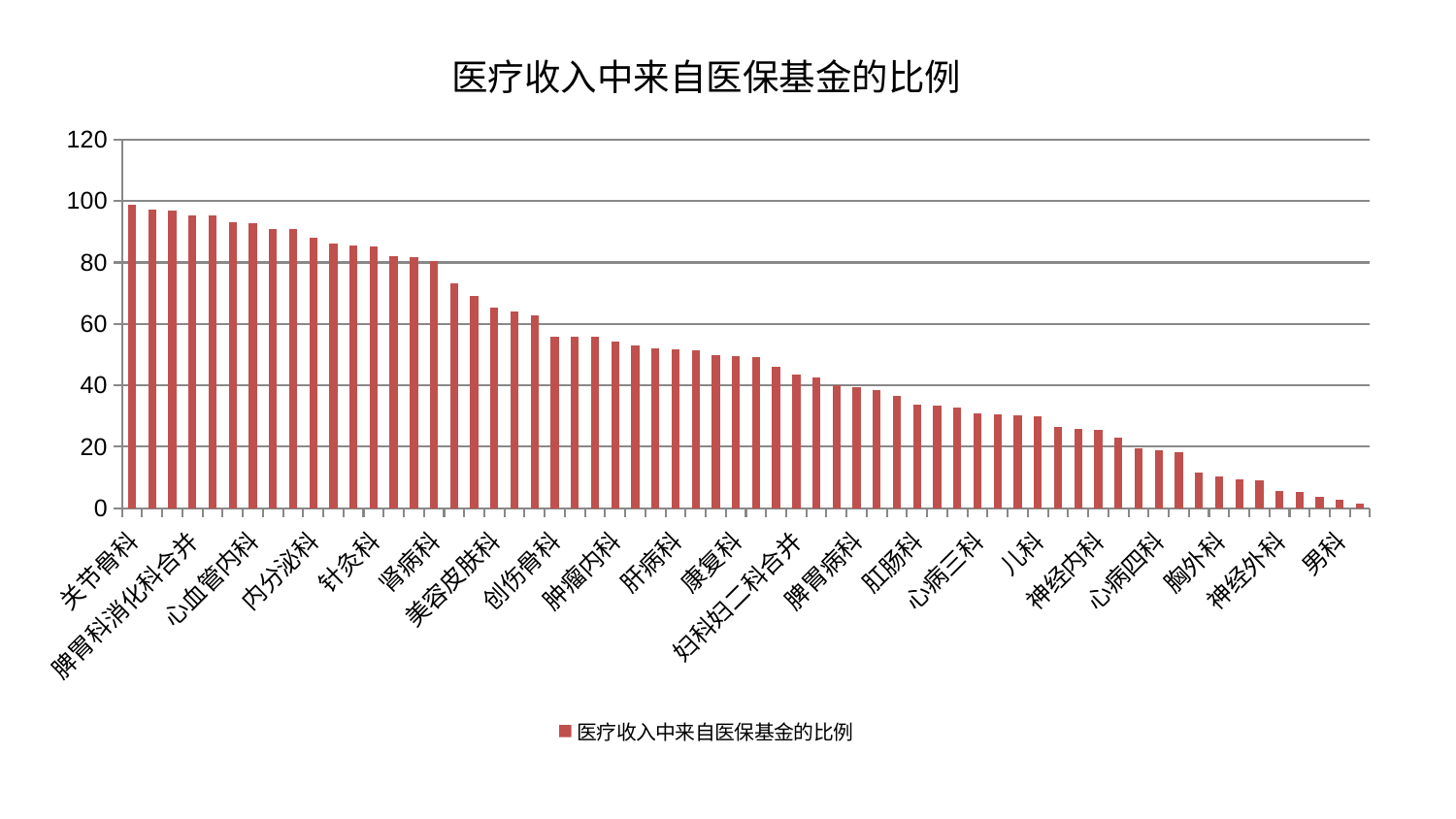

### Chart: 医疗收入中来自医保基金的比例

| Category | 医疗收入中来自医保基金的比例 |
|---|---|
| 关节骨科 | 98.68746352168161 |
| 乳腺甲状腺外科 | 97.24376283793879 |
| 身心医学科 | 97.0296612232872 |
| 脾胃科消化科合并 | 95.38256002944792 |
| 医院 | 95.21924844626177 |
| 心病一科 | 93.21731150268783 |
| 心血管内科 | 92.75364645851631 |
| 中医外治中心 | 90.9388598569509 |
| 泌尿外科 | 90.8177585120789 |
| 内分泌科 | 88.08496348526877 |
| 推拿科 | 86.02272487319334 |
| 西区重症医学科 | 85.58264750528492 |
| 针灸科 | 85.13964828757246 |
| 产科 | 82.21333938665394 |
| 肝胆外科 | 81.70418243116862 |
| 肾病科 | 80.62712222465187 |
| 妇二科 | 73.08947379113641 |
| 消化内科 | 69.16946076869506 |
| 美容皮肤科 | 65.22983738268428 |
| 脊柱骨科 | 64.03145948607221 |
| 东区肾病科 | 62.83699161296683 |
| 创伤骨科 | 55.98643615930774 |
| 脑病三科 | 55.948106191030945 |
| 脑病二科 | 55.843664071293375 |
| 肿瘤内科 | 54.21797497360777 |
| 中医经典科 | 53.081312691208836 |
| 微创骨科 | 52.061226696682695 |
| 肝病科 | 51.824237869261665 |
| 心病二科 | 51.48370695742381 |
| 耳鼻喉科 | 49.77849176406364 |
| 康复科 | 49.51827113103293 |
| 风湿病科 | 49.18572377985826 |
| 皮肤科 | 46.0767401770519 |
| 妇科妇二科合并 | 43.692850261446736 |
| 小儿骨科 | 42.69609659584987 |
| 妇科 | 39.94088856286291 |
| 脾胃病科 | 39.37014894923363 |
| 普通外科 | 38.48268945482016 |
| 东区重症医学科 | 36.57118168432412 |
| 肛肠科 | 33.617107394718346 |
| 老年医学科 | 33.503929450963696 |
| 脑病一科 | 32.885521637200775 |
| 心病三科 | 30.982350061694074 |
| 治未病中心 | 30.695211809856858 |
| 重症医学科 | 30.336777800791648 |
| 儿科 | 30.017601515074666 |
| 眼科 | 26.34338370789544 |
| 综合内科 | 25.79173518023694 |
| 神经内科 | 25.52910392113499 |
| 小儿推拿科 | 22.877328609580914 |
| 血液科 | 19.62391805195218 |
| 心病四科 | 18.812723312676738 |
| 口腔科 | 18.231625696819222 |
| 呼吸内科 | 11.5125613017806 |
| 胸外科 | 10.260922874410339 |
| 周围血管科 | 9.436765946371949 |
| 运动损伤骨科 | 9.050626100552538 |
| 神经外科 | 5.744758212691581 |
| 肾脏内科 | 5.230903358861916 |
| 骨科 | 3.618502244311217 |
| 男科 | 2.6739262127073227 |
| 显微骨科 | 1.5636114086226893 |
299